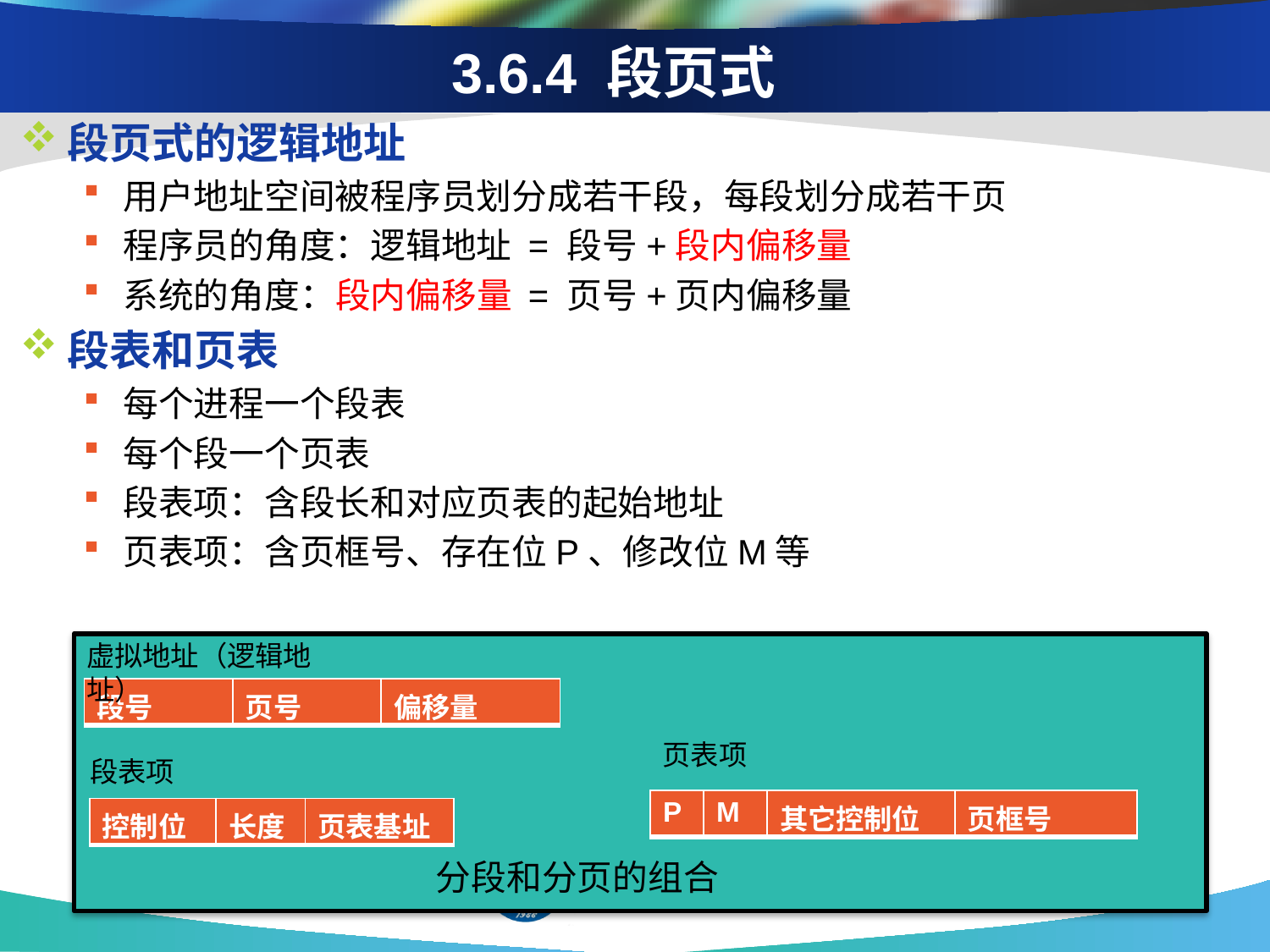

# 3.6.4 段页式
段页式的逻辑地址
用户地址空间被程序员划分成若干段，每段划分成若干页
程序员的角度：逻辑地址 = 段号+段内偏移量
系统的角度：段内偏移量 = 页号+页内偏移量
段表和页表
每个进程一个段表
每个段一个页表
段表项：含段长和对应页表的起始地址
页表项：含页框号、存在位P、修改位M等

虚拟地址（逻辑地址）

| 段号 | 页号 | 偏移量 |
| --- | --- | --- |
页表项
段表项
| P | M | 其它控制位 | 页框号 |
| --- | --- | --- | --- |
| 控制位 | 长度 | 页表基址 |
| --- | --- | --- |
分段和分页的组合